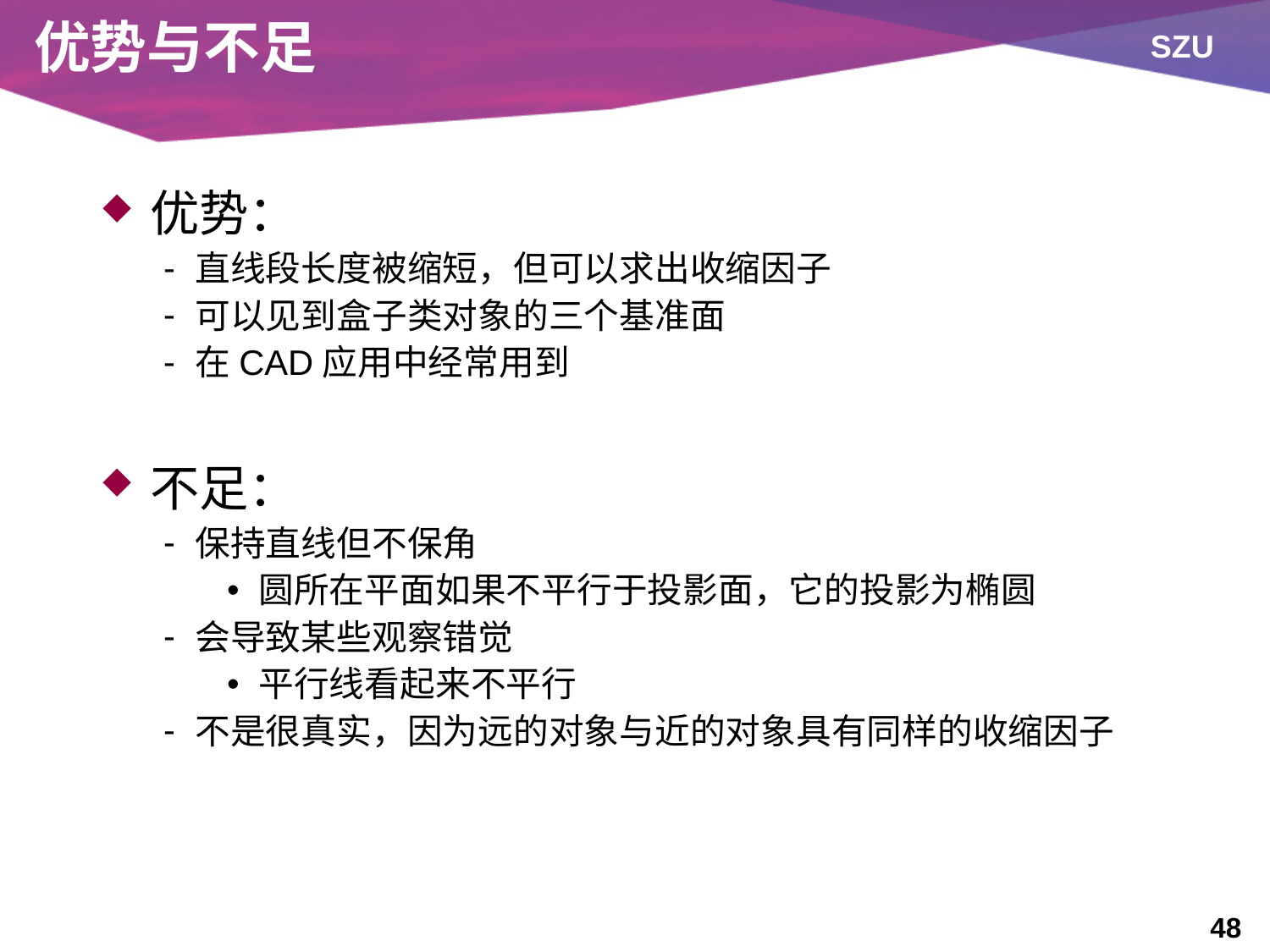

# 优势与不足
优势：
直线段长度被缩短，但可以求出收缩因子
可以见到盒子类对象的三个基准面
在CAD应用中经常用到

不足：
保持直线但不保角
圆所在平面如果不平行于投影面，它的投影为椭圆
会导致某些观察错觉
平行线看起来不平行
不是很真实，因为远的对象与近的对象具有同样的收缩因子

48